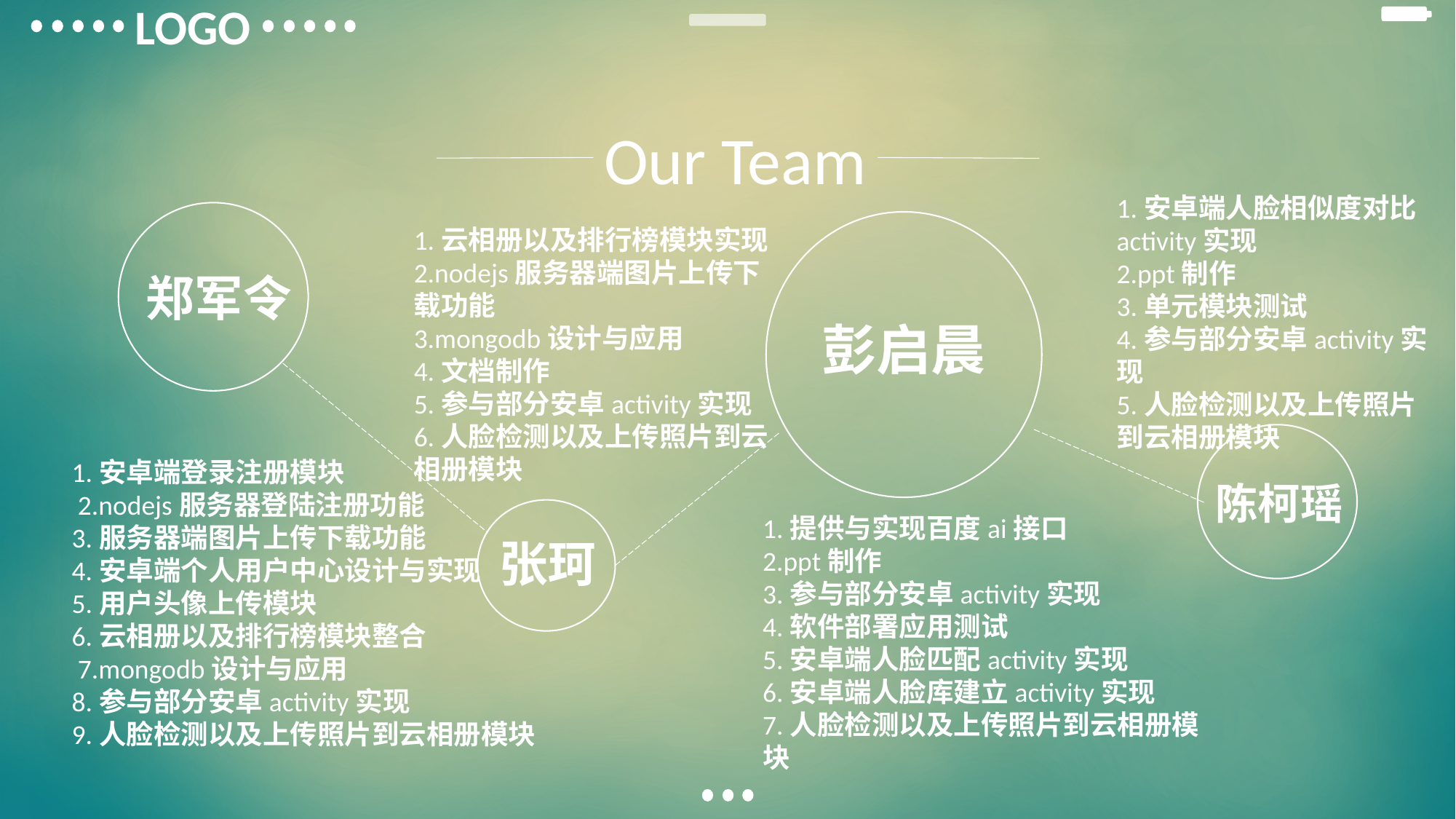

LOGO

Our Team
1.安卓端人脸相似度对比activity实现
2.ppt制作
3.单元模块测试
4.参与部分安卓activity实现
5.人脸检测以及上传照片到云相册模块

郑军令

彭启晨
1.云相册以及排行榜模块实现
2.nodejs服务器端图片上传下载功能
3.mongodb设计与应用
4.文档制作
5.参与部分安卓activity实现
6.人脸检测以及上传照片到云相册模块

陈柯瑶
1.安卓端登录注册模块
 2.nodejs服务器登陆注册功能
3.服务器端图片上传下载功能
4.安卓端个人用户中心设计与实现
5.用户头像上传模块
6.云相册以及排行榜模块整合
 7.mongodb设计与应用
8.参与部分安卓activity实现
9.人脸检测以及上传照片到云相册模块

张珂
1.提供与实现百度ai接口
2.ppt制作
3.参与部分安卓activity实现
4.软件部署应用测试
5.安卓端人脸匹配activity实现
6.安卓端人脸库建立activity实现
7.人脸检测以及上传照片到云相册模块